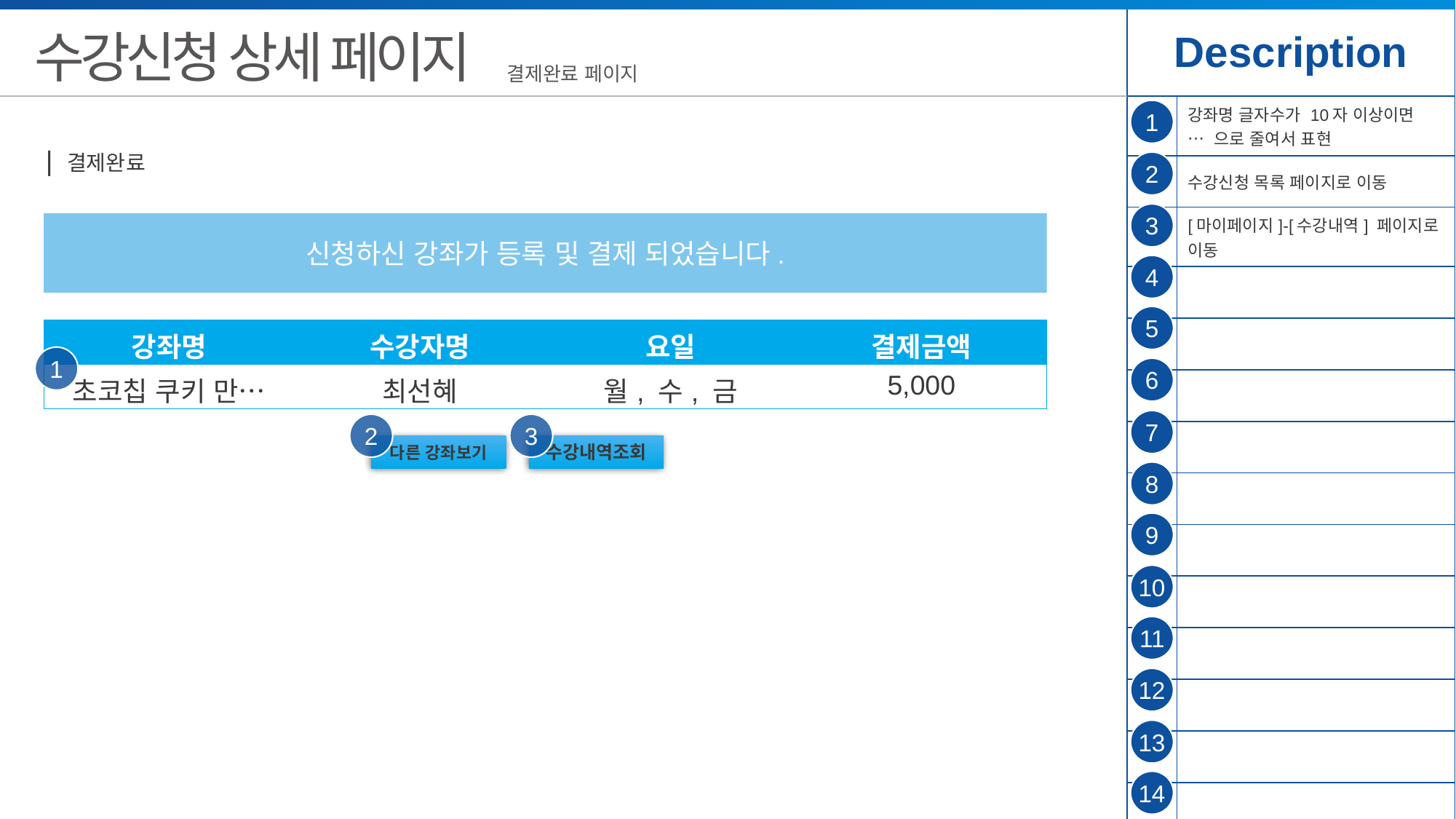

| Description |  |
| --- | --- |
|  | 강좌명 글자수가 10자 이상이면 … 으로 줄여서 표현 |
|  | 수강신청 목록 페이지로 이동 |
|  | [마이페이지]-[수강내역] 페이지로 이동 |
|  |  |
|  |  |
|  |  |
|  |  |
|  |  |
|  |  |
|  |  |
|  |  |
|  |  |
|  |  |
|  |  |
수강신청 상세 페이지
결제완료 페이지
1
| 결제완료
2
3
신청하신 강좌가 등록 및 결제 되었습니다.
4
5
| 강좌명 | 수강자명 | 요일 | 결제금액 |
| --- | --- | --- | --- |
| 초코칩 쿠키 만… | 최선혜 | 월, 수, 금 | 5,000 |
1
6
7
2
3
다른 강좌보기
수강내역조회
8
9
10
11
12
13
14